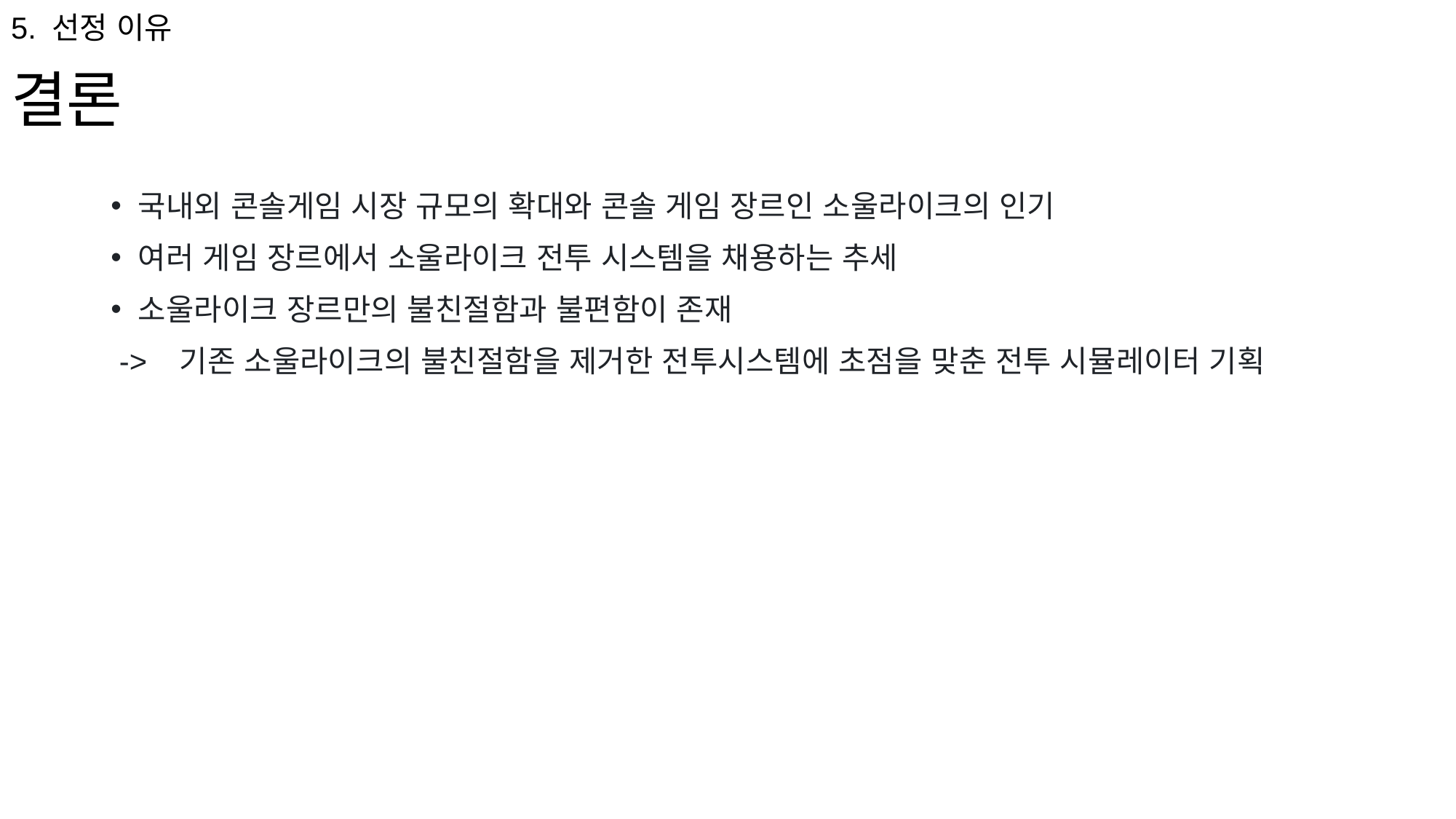

5. 선정 이유
결론
국내외 콘솔게임 시장 규모의 확대와 콘솔 게임 장르인 소울라이크의 인기
여러 게임 장르에서 소울라이크 전투 시스템을 채용하는 추세
소울라이크 장르만의 불친절함과 불편함이 존재
 ->   기존 소울라이크의 불친절함을 제거한 전투시스템에 초점을 맞춘 전투 시뮬레이터 기획